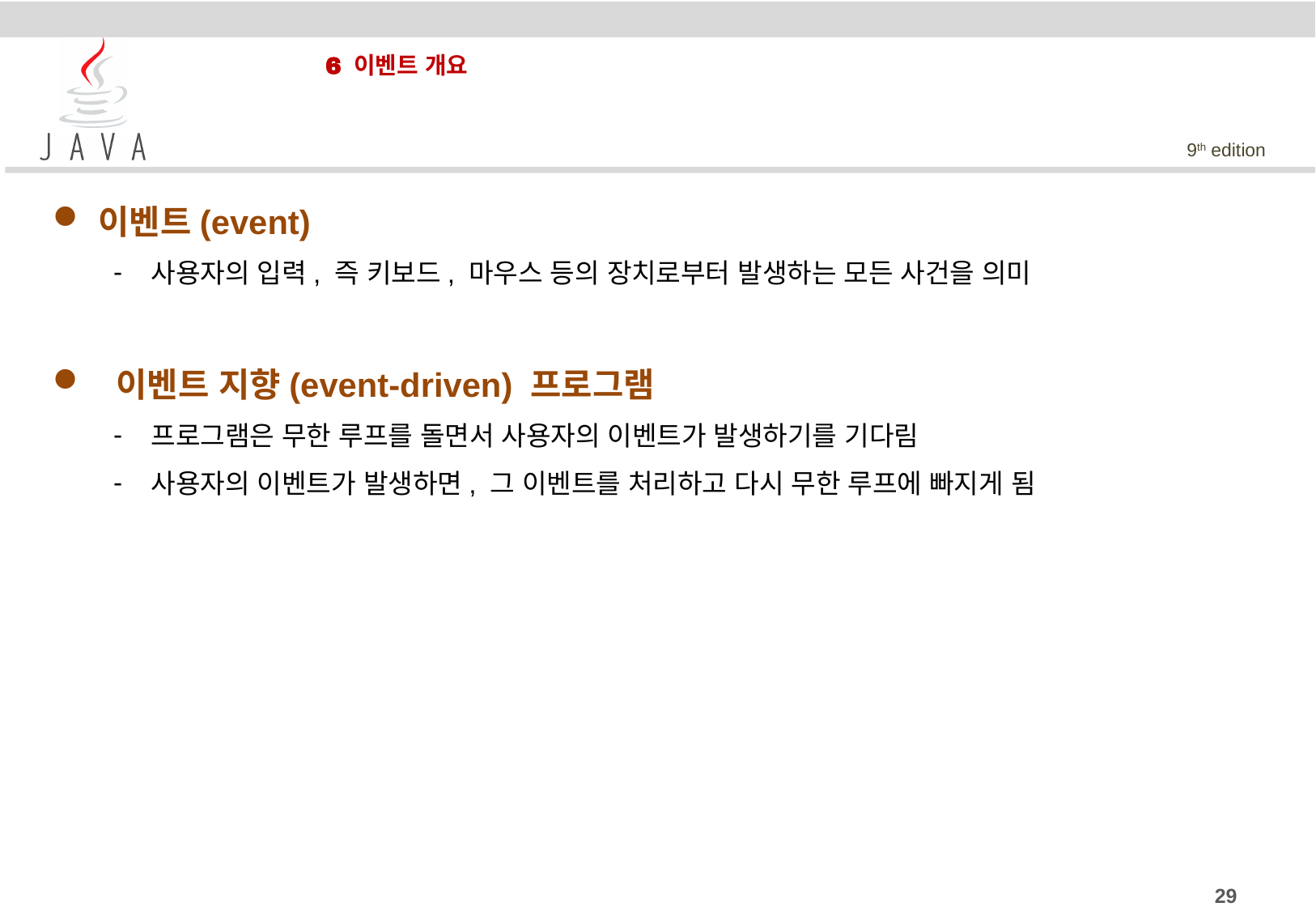

# 6 이벤트 개요
이벤트(event)
사용자의 입력, 즉 키보드, 마우스 등의 장치로부터 발생하는 모든 사건을 의미

 이벤트 지향(event-driven) 프로그램
프로그램은 무한 루프를 돌면서 사용자의 이벤트가 발생하기를 기다림
사용자의 이벤트가 발생하면, 그 이벤트를 처리하고 다시 무한 루프에 빠지게 됨
29